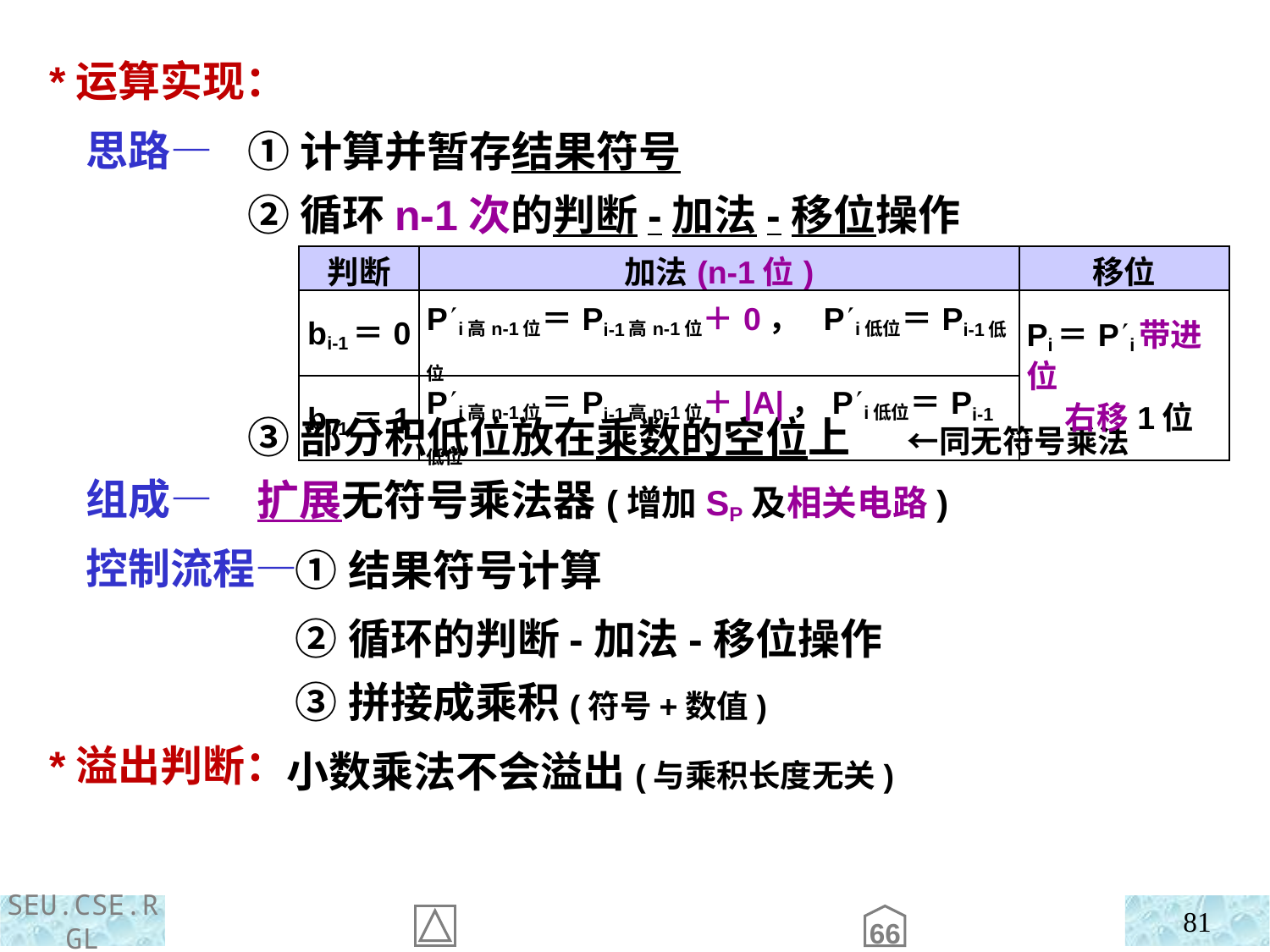

*运算实现：
    思路—

    组成—
    控制流程—

 *溢出判断：
①计算并暂存结果符号
②循环n-1次的判断-加法-移位操作

③部分积低位放在乘数的空位上      ←同无符号乘法
| 判断 | 加法(n-1位) | 移位 |
| --- | --- | --- |
| bi-1＝0 | P′i高n-1位＝Pi-1高n-1位＋0， P′i低位＝Pi-1低位 | Pi＝P′i带进位 右移1位 |
| bi-1＝1 | P′i高n-1位＝Pi-1高n-1位＋|A|，P′i低位＝Pi-1低位 |  |
扩展无符号乘法器(增加SP及相关电路)
    ①结果符号计算
    ②循环的判断-加法-移位操作
    ③拼接成乘积(符号+数值)
  小数乘法不会溢出(与乘积长度无关)
81

66